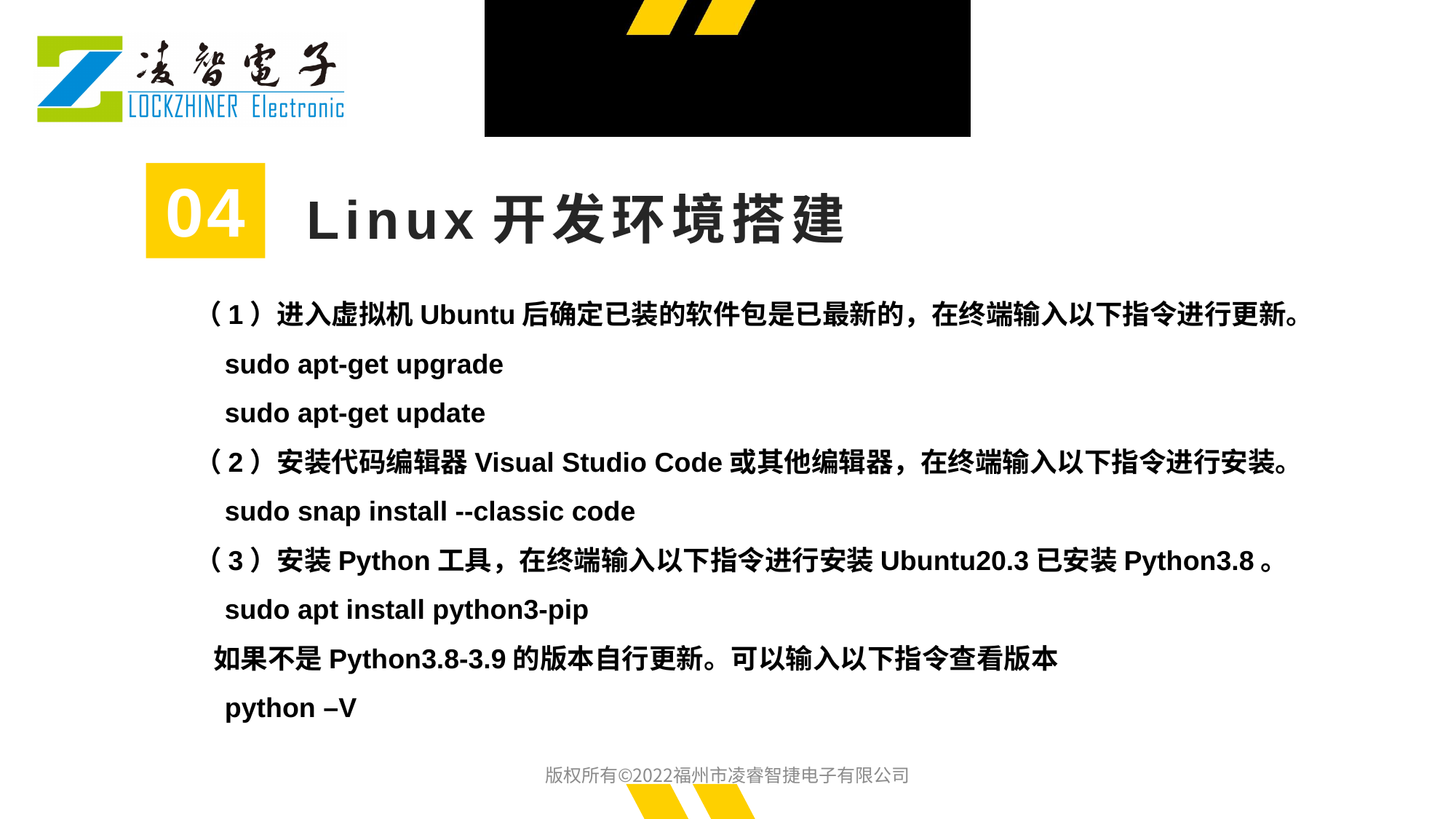

04
Linux开发环境搭建
（1）进入虚拟机Ubuntu后确定已装的软件包是已最新的，在终端输入以下指令进行更新。
    sudo apt-get upgrade
    sudo apt-get update
（2）安装代码编辑器Visual Studio Code或其他编辑器，在终端输入以下指令进行安装。
    sudo snap install --classic code
（3）安装Python工具，在终端输入以下指令进行安装Ubuntu20.3已安装Python3.8。
    sudo apt install python3-pip
  如果不是Python3.8-3.9的版本自行更新。可以输入以下指令查看版本
    python –V
版权所有©2022福州市凌睿智捷电子有限公司
7